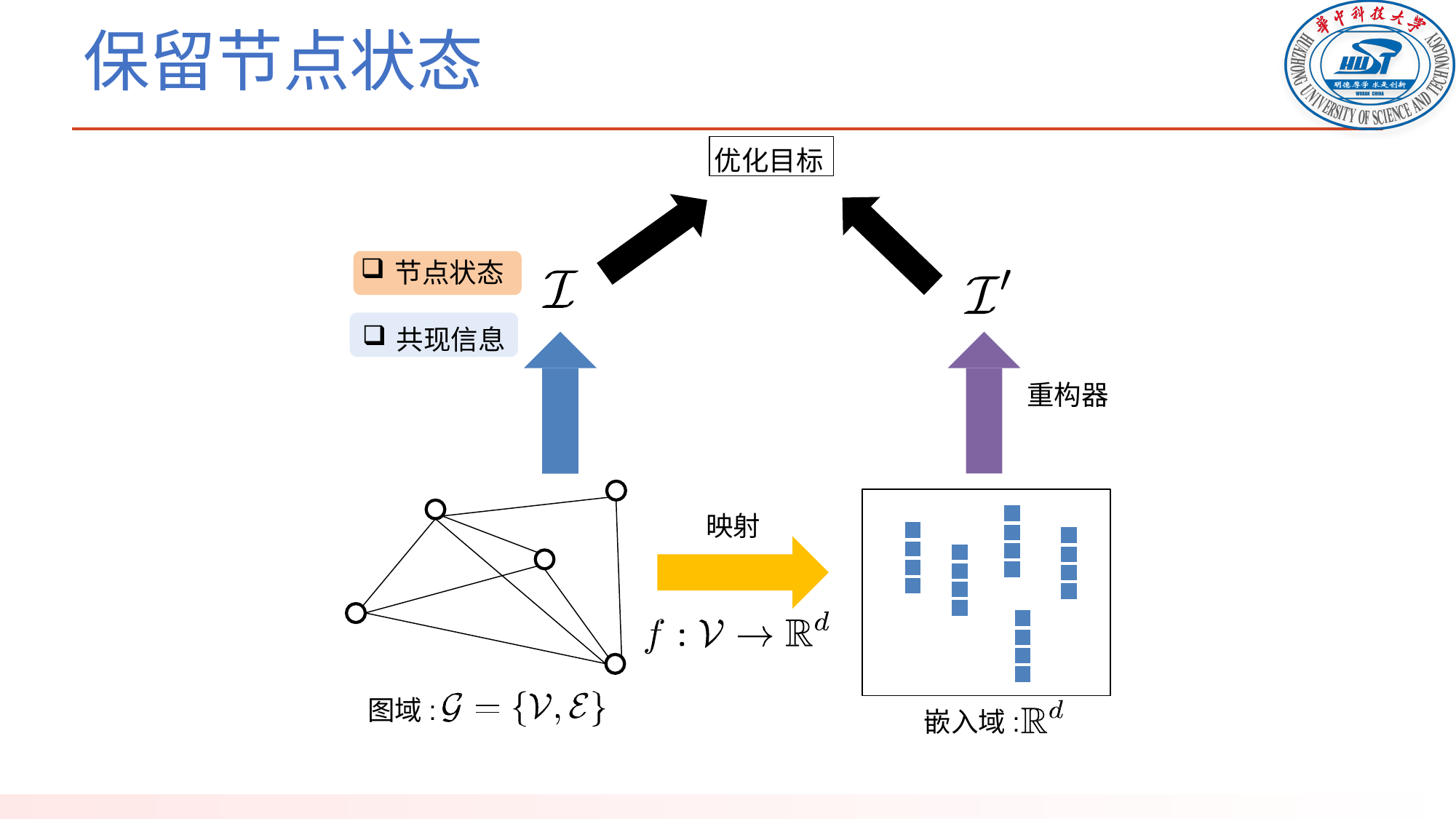

# 保留节点状态
优化目标

节点状态

共现信息

重构器

映射

图域:

嵌入域: